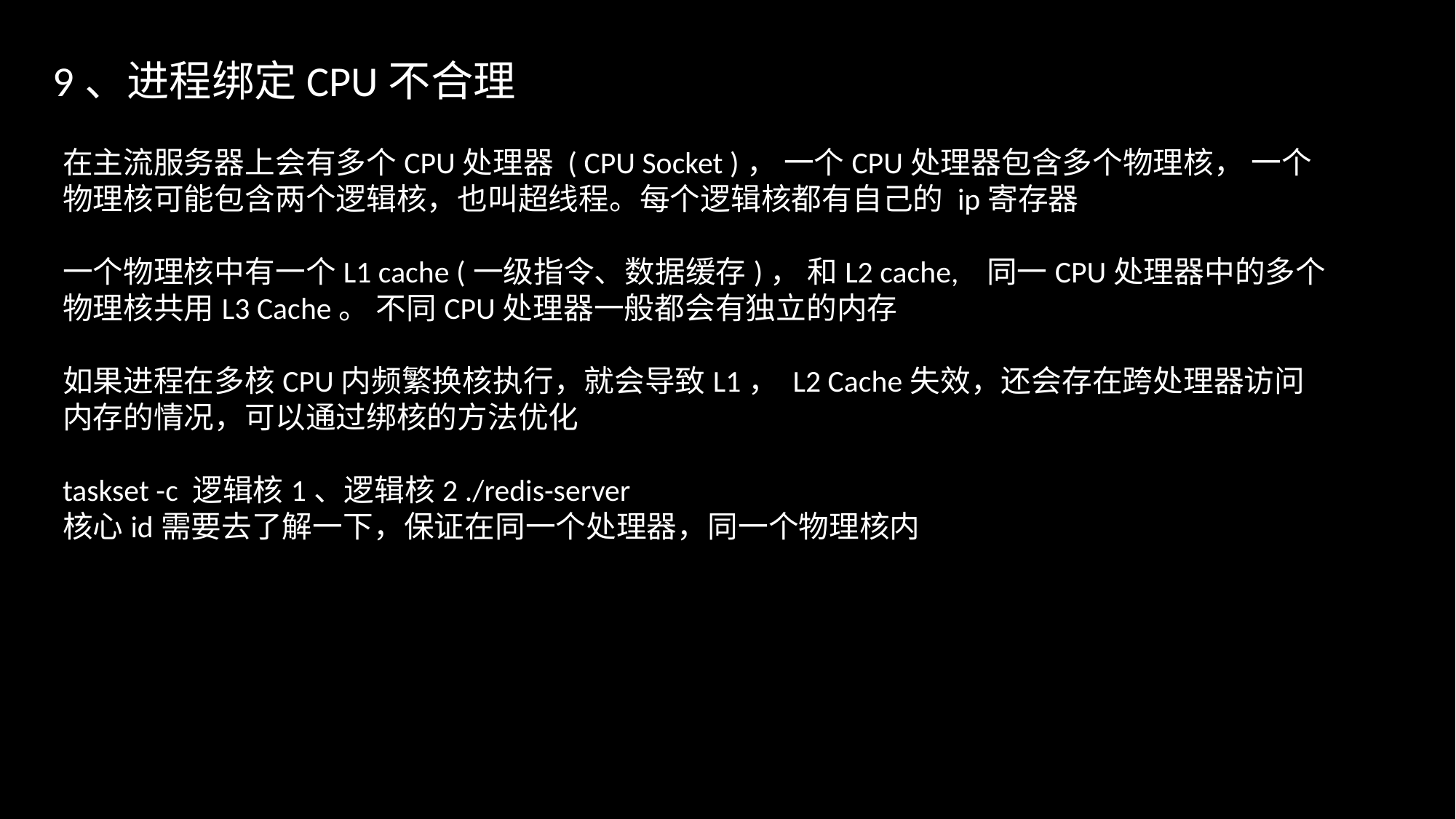

9、进程绑定CPU不合理
在主流服务器上会有多个CPU处理器 ( CPU Socket )， 一个CPU处理器包含多个物理核， 一个物理核可能包含两个逻辑核，也叫超线程。每个逻辑核都有自己的 ip寄存器

一个物理核中有一个L1 cache (一级指令、数据缓存)， 和L2 cache,   同一CPU处理器中的多个物理核共用L3 Cache。 不同CPU处理器一般都会有独立的内存

如果进程在多核CPU内频繁换核执行，就会导致L1， L2 Cache失效，还会存在跨处理器访问内存的情况，可以通过绑核的方法优化

taskset -c 逻辑核1、逻辑核2 ./redis-server
核心id需要去了解一下，保证在同一个处理器，同一个物理核内